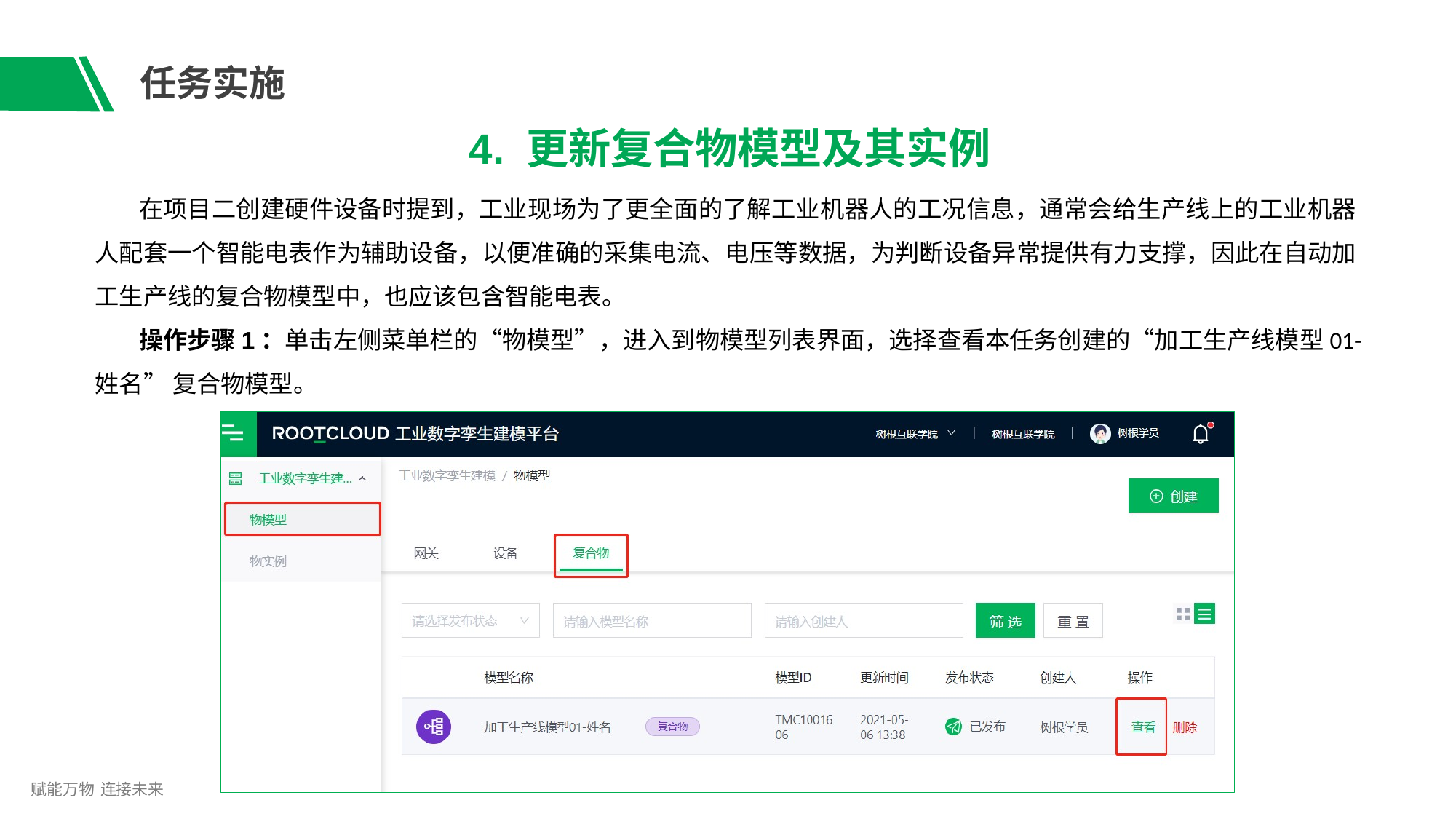

# 任务实施
4. 更新复合物模型及其实例
在项目二创建硬件设备时提到，工业现场为了更全面的了解工业机器人的工况信息，通常会给生产线上的工业机器 人配套一个智能电表作为辅助设备，以便准确的采集电流、电压等数据，为判断设备异常提供有力支撑，因此在自动加 工生产线的复合物模型中，也应该包含智能电表。
操作步骤1：单击左侧菜单栏的“物模型”，进入到物模型列表界面，选择查看本任务创建的“加工生产线模型01-姓名” 复合物模型。

赋能万物 连接未来